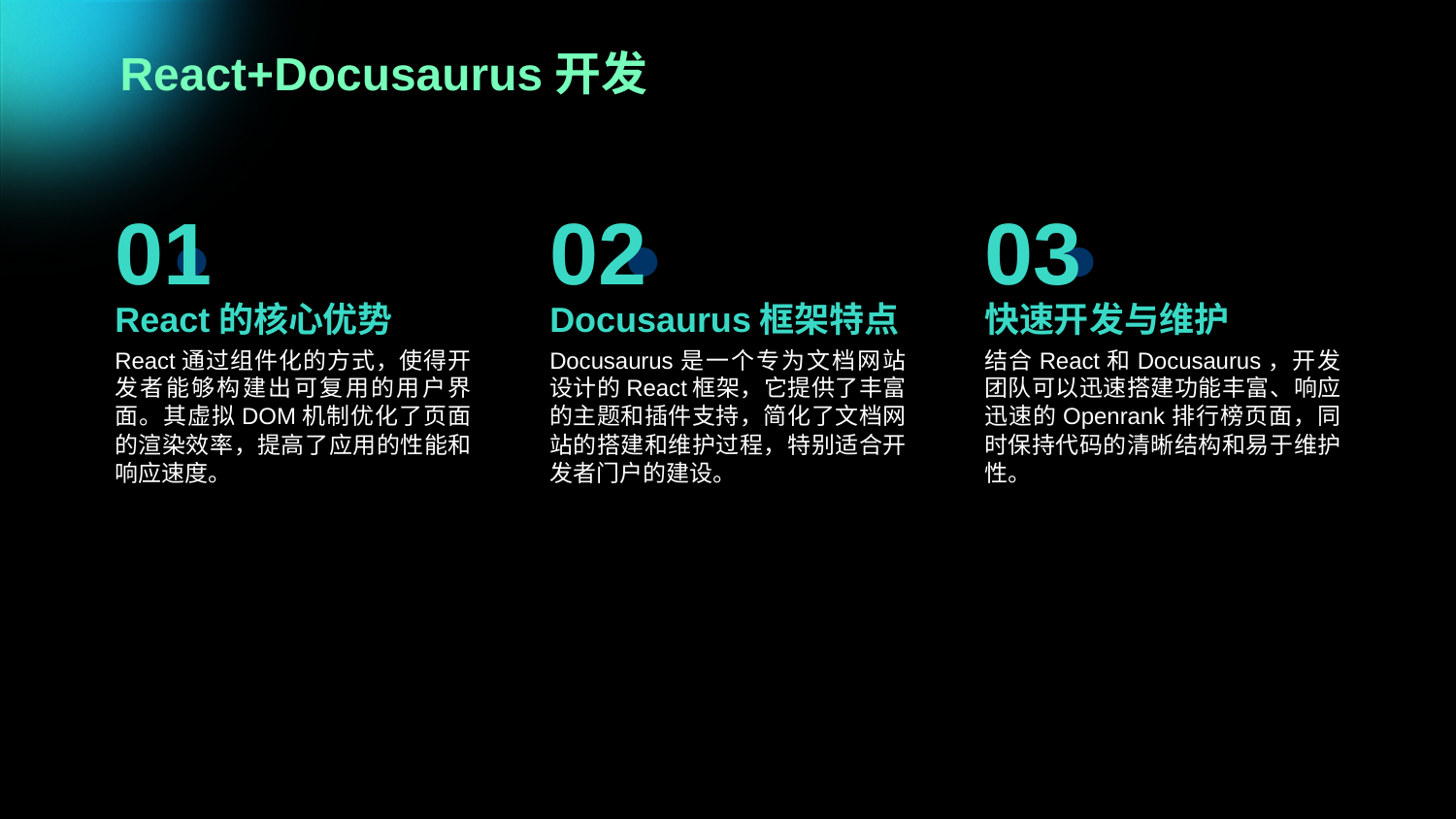

React+Docusaurus开发
01
02
03

React的核心优势
Docusaurus框架特点
快速开发与维护
React通过组件化的方式，使得开发者能够构建出可复用的用户界面。其虚拟DOM机制优化了页面的渲染效率，提高了应用的性能和响应速度。
Docusaurus是一个专为文档网站设计的React框架，它提供了丰富的主题和插件支持，简化了文档网站的搭建和维护过程，特别适合开发者门户的建设。
结合React和Docusaurus，开发团队可以迅速搭建功能丰富、响应迅速的Openrank排行榜页面，同时保持代码的清晰结构和易于维护性。